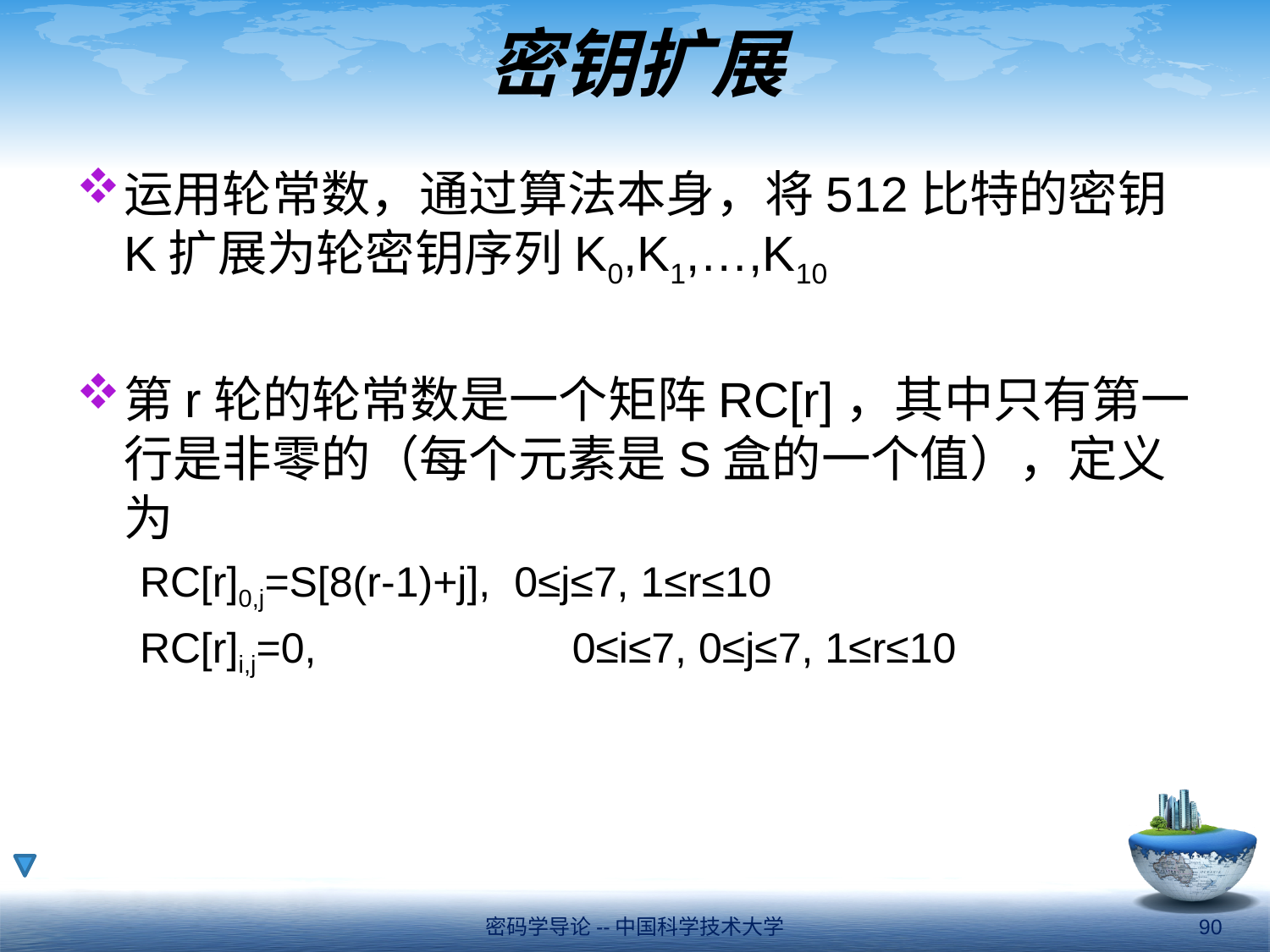

# 密钥扩展
运用轮常数，通过算法本身，将512比特的密钥K扩展为轮密钥序列K0,K1,…,K10

第r轮的轮常数是一个矩阵RC[r]，其中只有第一行是非零的（每个元素是S盒的一个值），定义为
RC[r]0,j=S[8(r-1)+j],  0≤j≤7, 1≤r≤10
RC[r]i,j=0, 	    	 0≤i≤7, 0≤j≤7, 1≤r≤10

密码学导论--中国科学技术大学
90